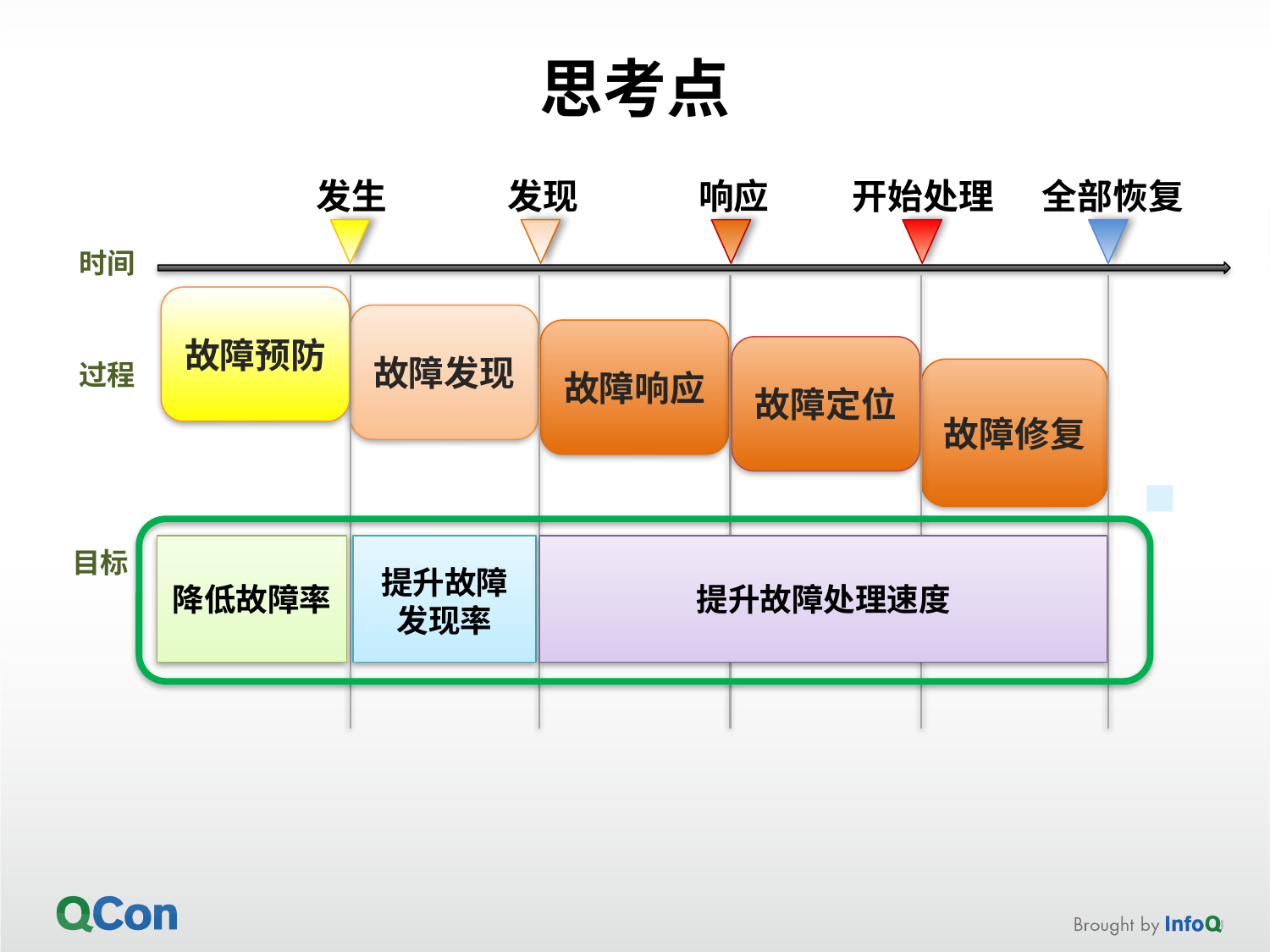

# 思考点
发生
发现
响应
开始处理
全部恢复

时间

故障预防
故障发现
故障响应
故障定位
过程
故障修复

降低故障率

提升故障发现率

提升故障处理速度

目标